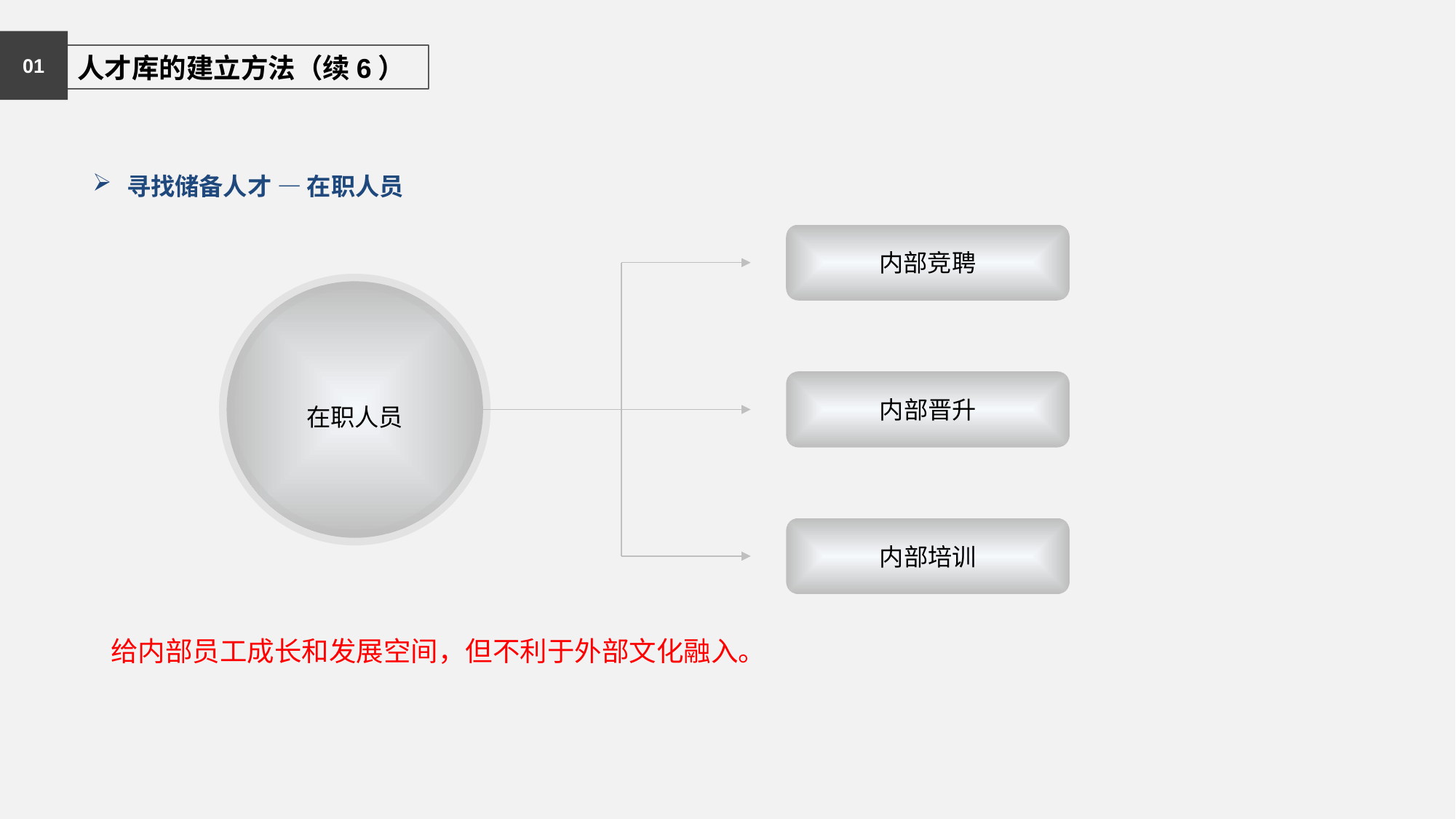

01
  人才库的建立方法（续6）
寻找储备人才 — 在职人员
内部竞聘
在职人员
内部晋升
内部培训
给内部员工成长和发展空间，但不利于外部文化融入。